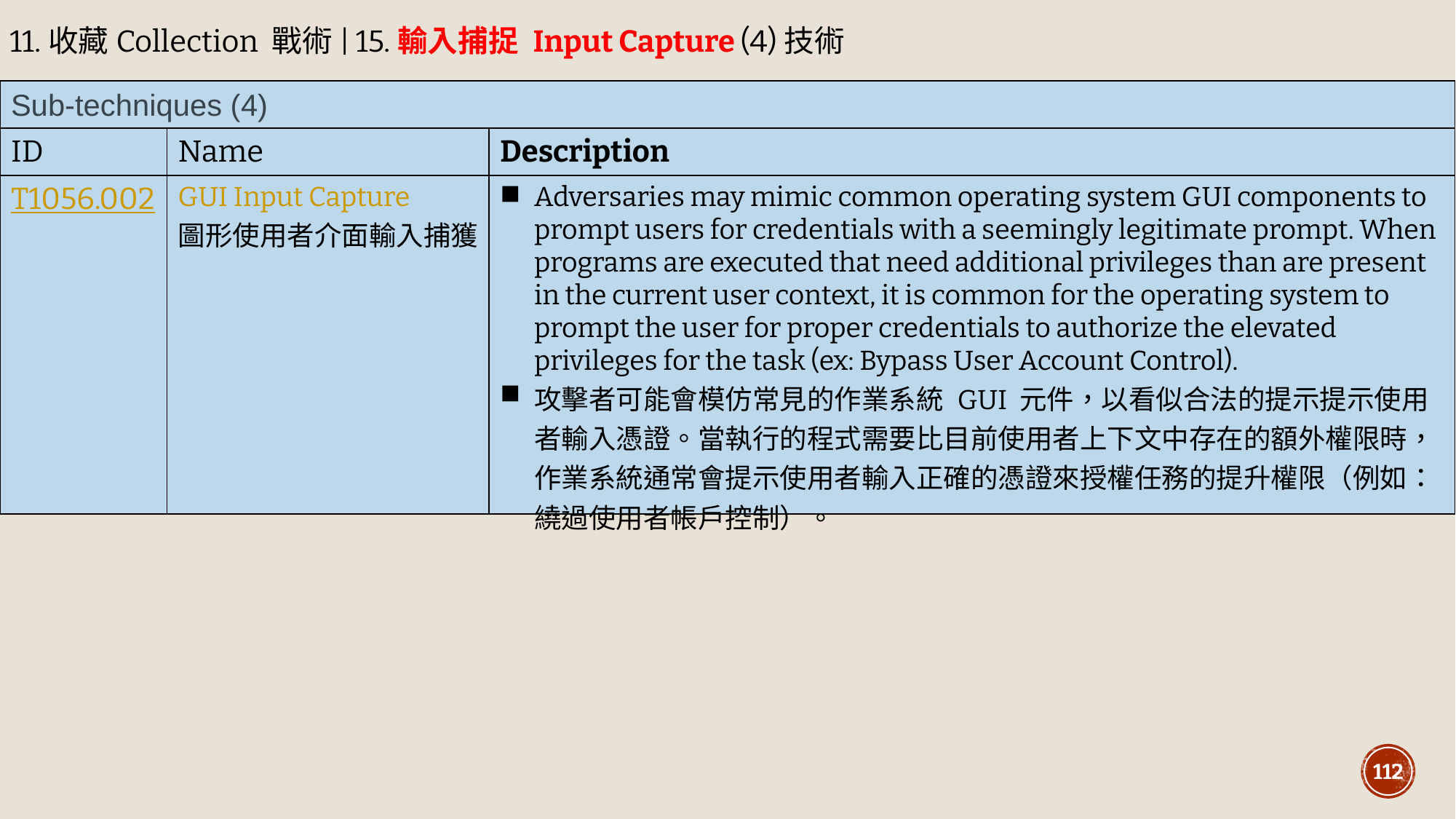

11.收藏Collection 戰術| 15.輸入捕捉 Input Capture (4)技術
| Sub-techniques (4) |  |  |
| --- | --- | --- |
| ID | Name | Description |
| T1056.002 | GUI Input Capture 圖形使用者介面輸入捕獲 | Adversaries may mimic common operating system GUI components to prompt users for credentials with a seemingly legitimate prompt. When programs are executed that need additional privileges than are present in the current user context, it is common for the operating system to prompt the user for proper credentials to authorize the elevated privileges for the task (ex: Bypass User Account Control). 攻擊者可能會模仿常見的作業系統 GUI 元件，以看似合法的提示提示使用者輸入憑證。當執行的程式需要比目前使用者上下文中存在的額外權限時，作業系統通常會提示使用者輸入正確的憑證來授權任務的提升權限（例如：繞過使用者帳戶控制）。 |

112